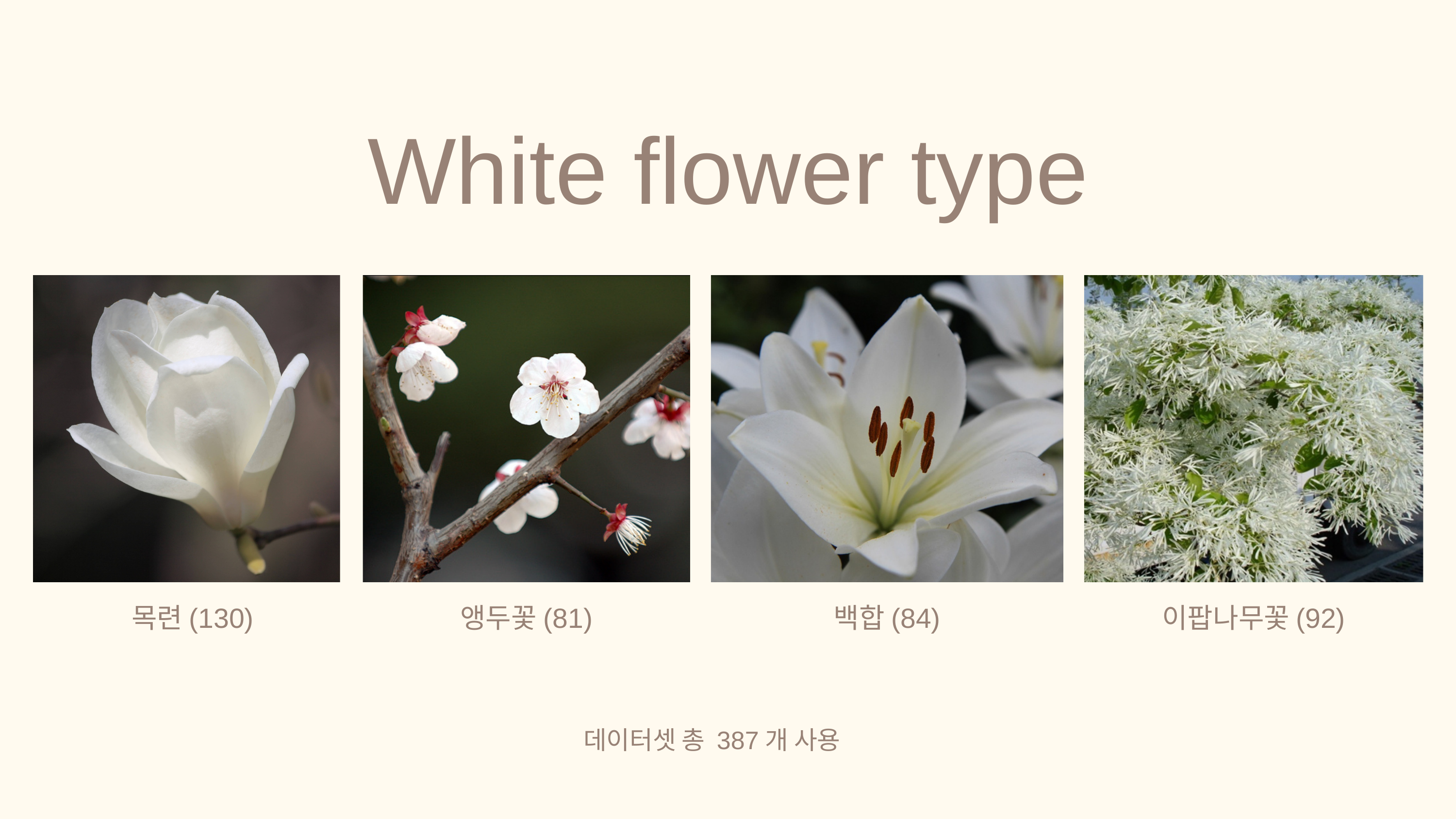

White flower type

목련(130)
앵두꽃(81)
백합(84)
이팝나무꽃(92)
데이터셋 총 387개 사용